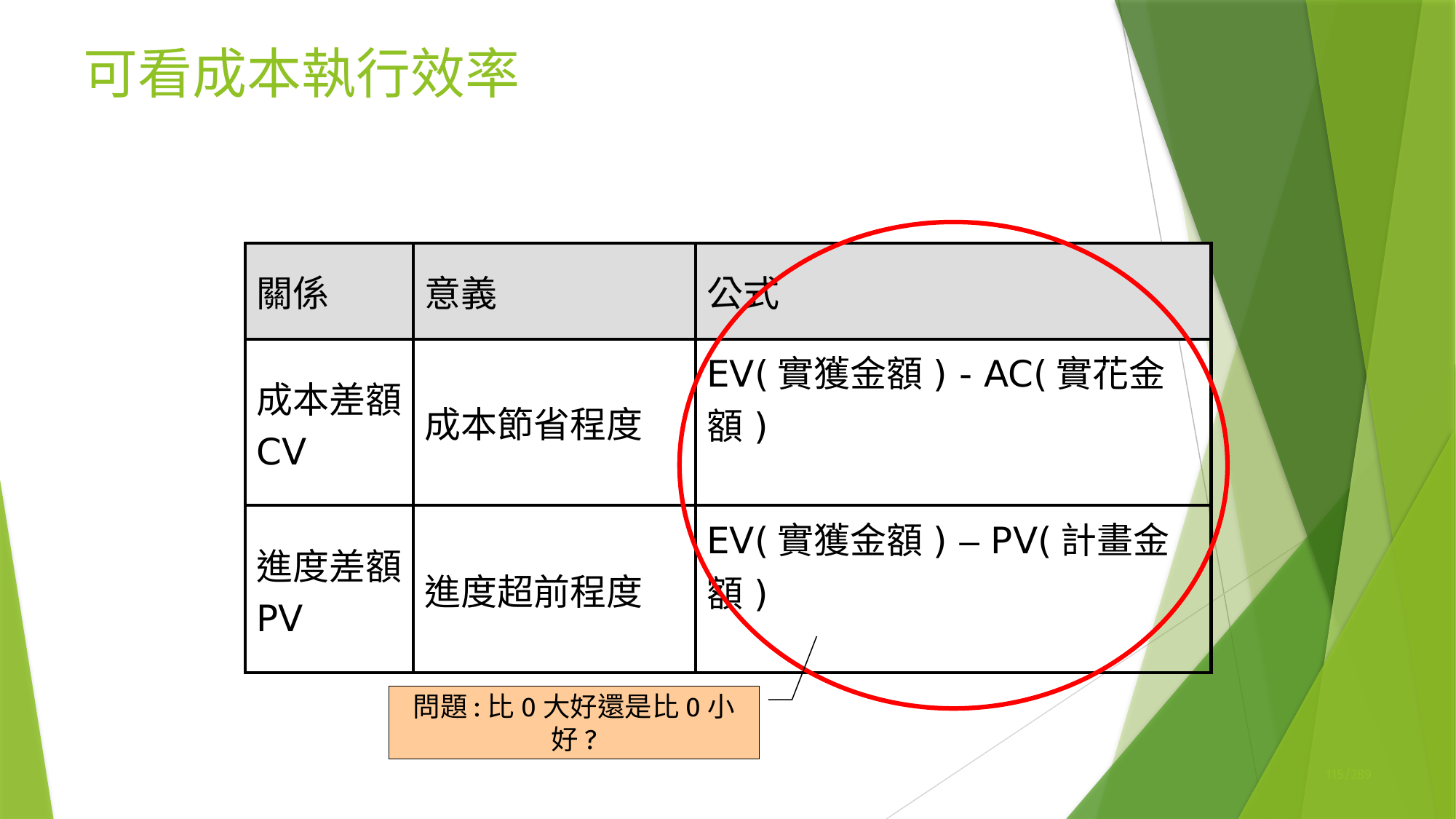

# 可看成本執行效率

| 關係 | 意義 | 公式 |
| --- | --- | --- |
| 成本差額 CV | 成本節省程度 | EV(實獲金額) - AC(實花金額) |
| 進度差額 PV | 進度超前程度 | EV(實獲金額) – PV(計畫金額) |

問題:比0大好還是比0小好?
115/289